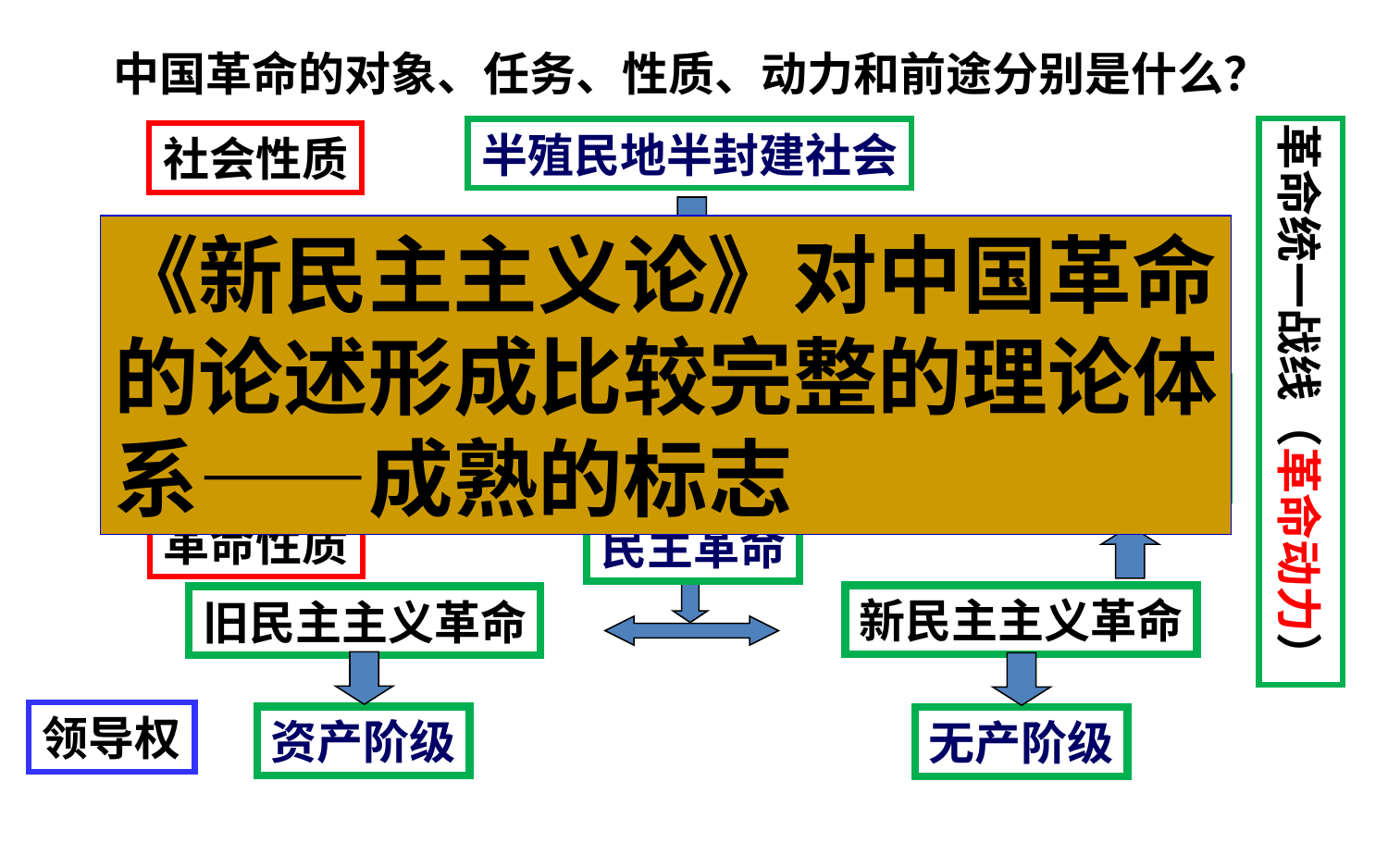

中国革命的对象、任务、性质、动力和前途分别是什么？

革命统一战线（革命动力）
半殖民地半封建社会
社会性质

《新民主主义论》对中国革命的论述形成比较完整的理论体系——成熟的标志
革命对象
帝国主义和封建主义

革命任务
前途：
社会主义
反帝反封建

革命性质
民主革命

新民主主义革命
旧民主主义革命

领导权
资产阶级
无产阶级